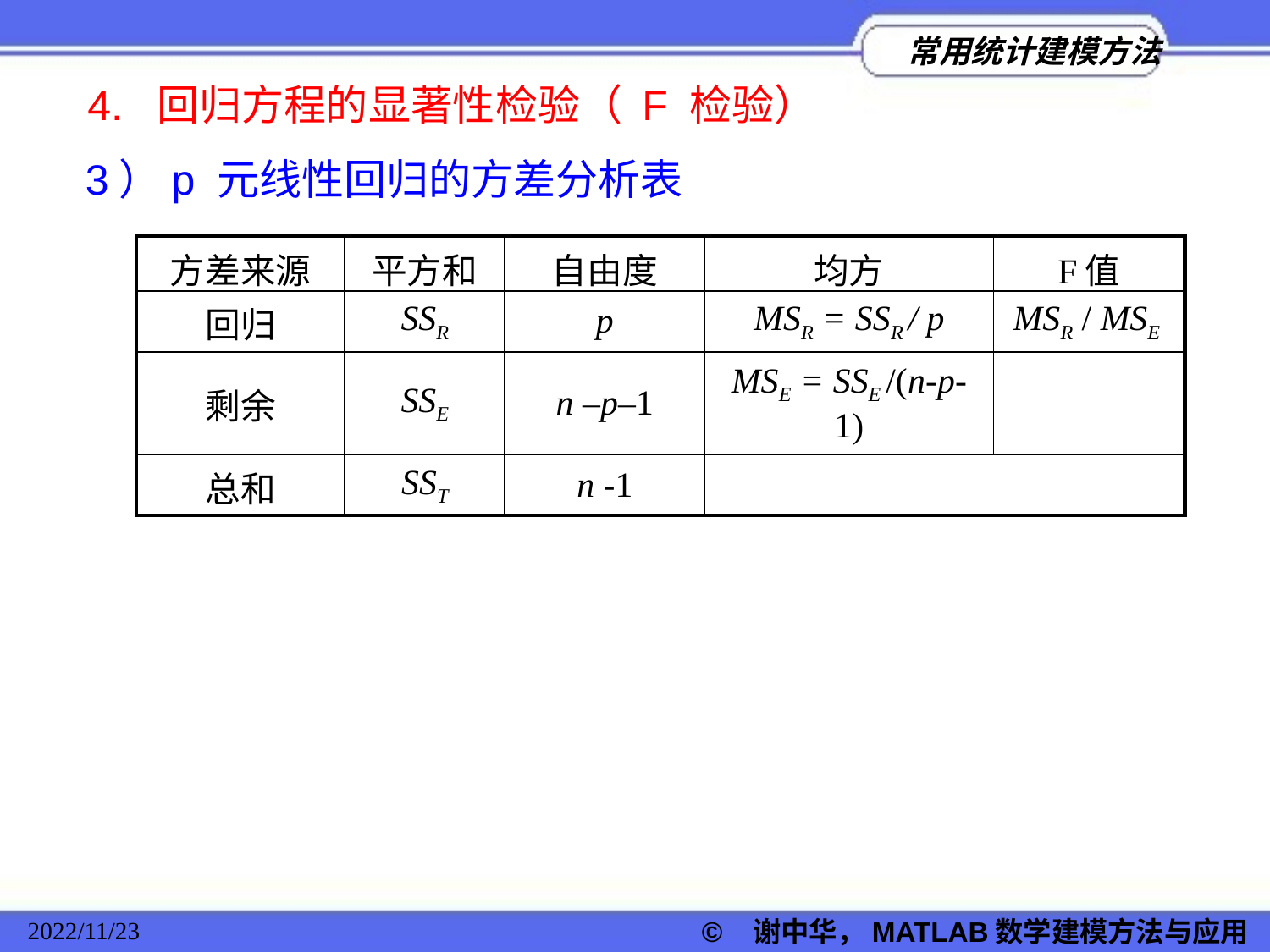

4.  回归方程的显著性检验（ F 检验）
3）p 元线性回归的方差分析表
| 方差来源 | 平方和 | 自由度 | 均方 | F值 |
| --- | --- | --- | --- | --- |
| 回归 | SSR | p | MSR = SSR / p | MSR / MSE |
| 剩余 | SSE | n –p–1 | MSE = SSE /(n-p-1) |  |
| 总和 | SST | n -1 |  |  |
©   谢中华，MATLAB数学建模方法与应用
2022/11/23